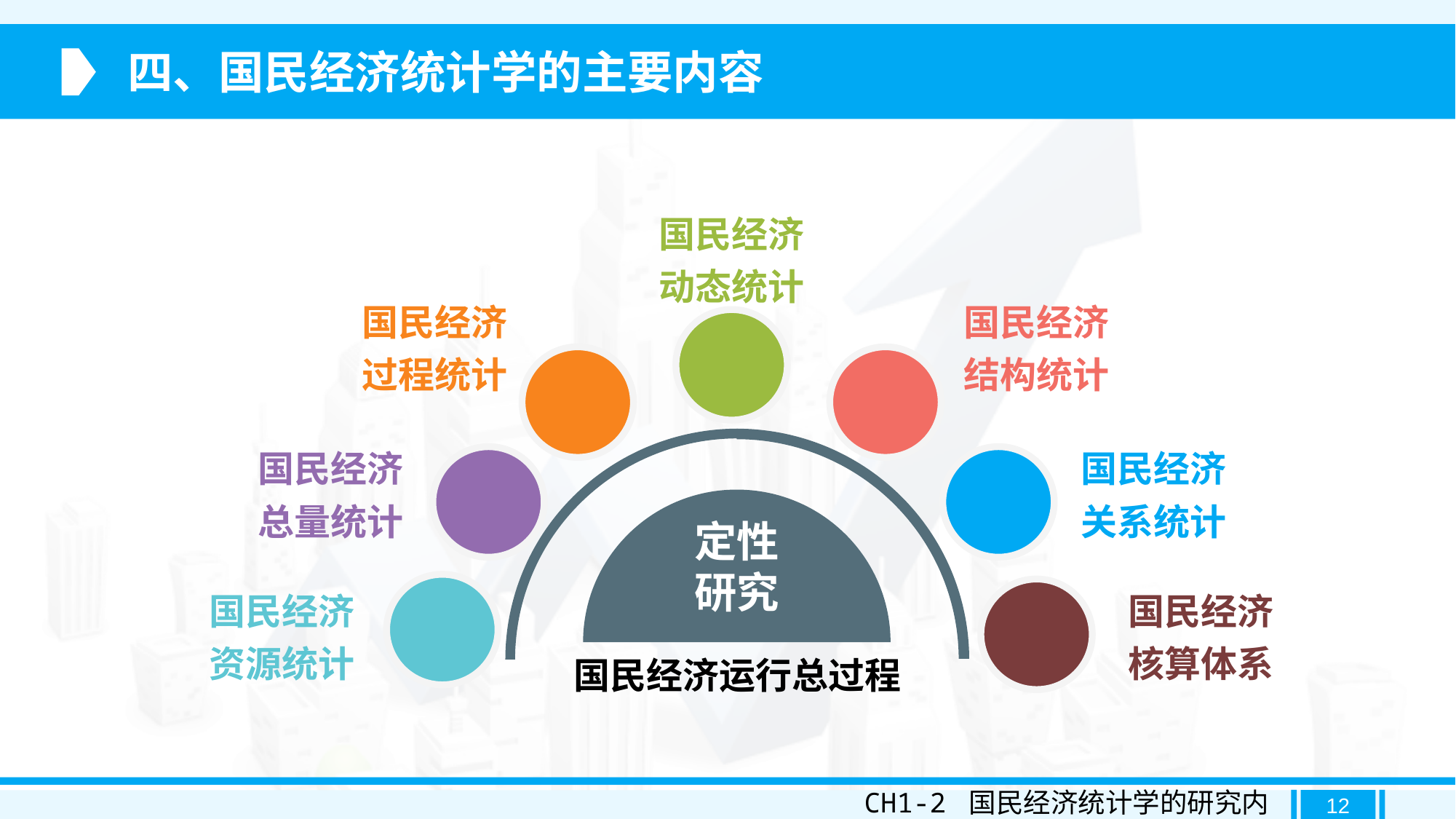

四、国民经济统计学的主要内容

国民经济动态统计

国民经济过程统计

国民经济结构统计

定性
研究
国民经济总量统计

国民经济
资源统计

国民经济运行总过程
国民经济
关系统计

国民经济
核算体系

CH1-2 国民经济统计学的研究内容
12